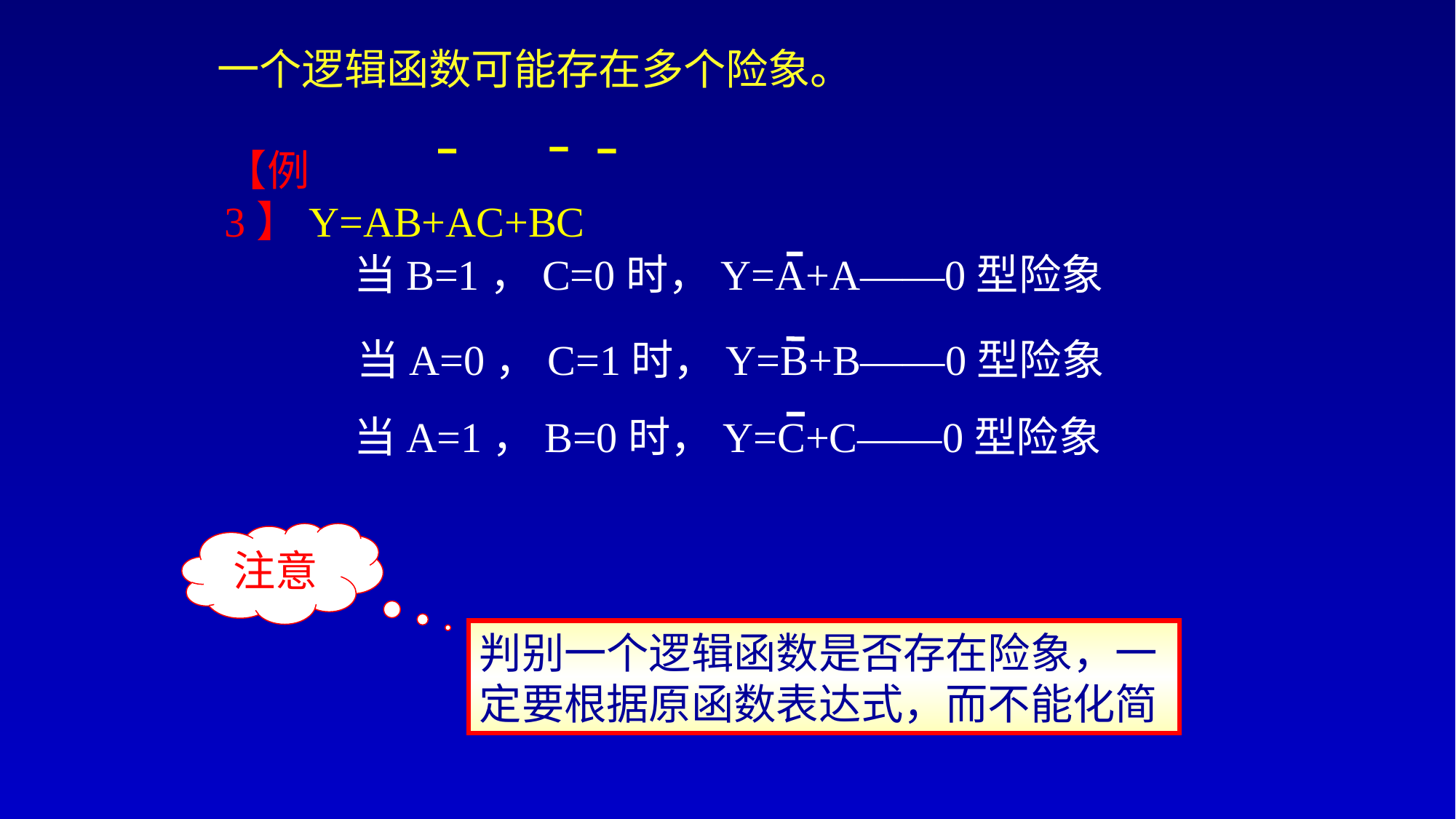

一个逻辑函数可能存在多个险象。
【例3】Y=AB+AC+BC

当B=1，C=0时，Y=A+A——0型险象

当A=0，C=1时，Y=B+B——0型险象

当A=1，B=0时，Y=C+C——0型险象

注意
判别一个逻辑函数是否存在险象，一定要根据原函数表达式，而不能化简